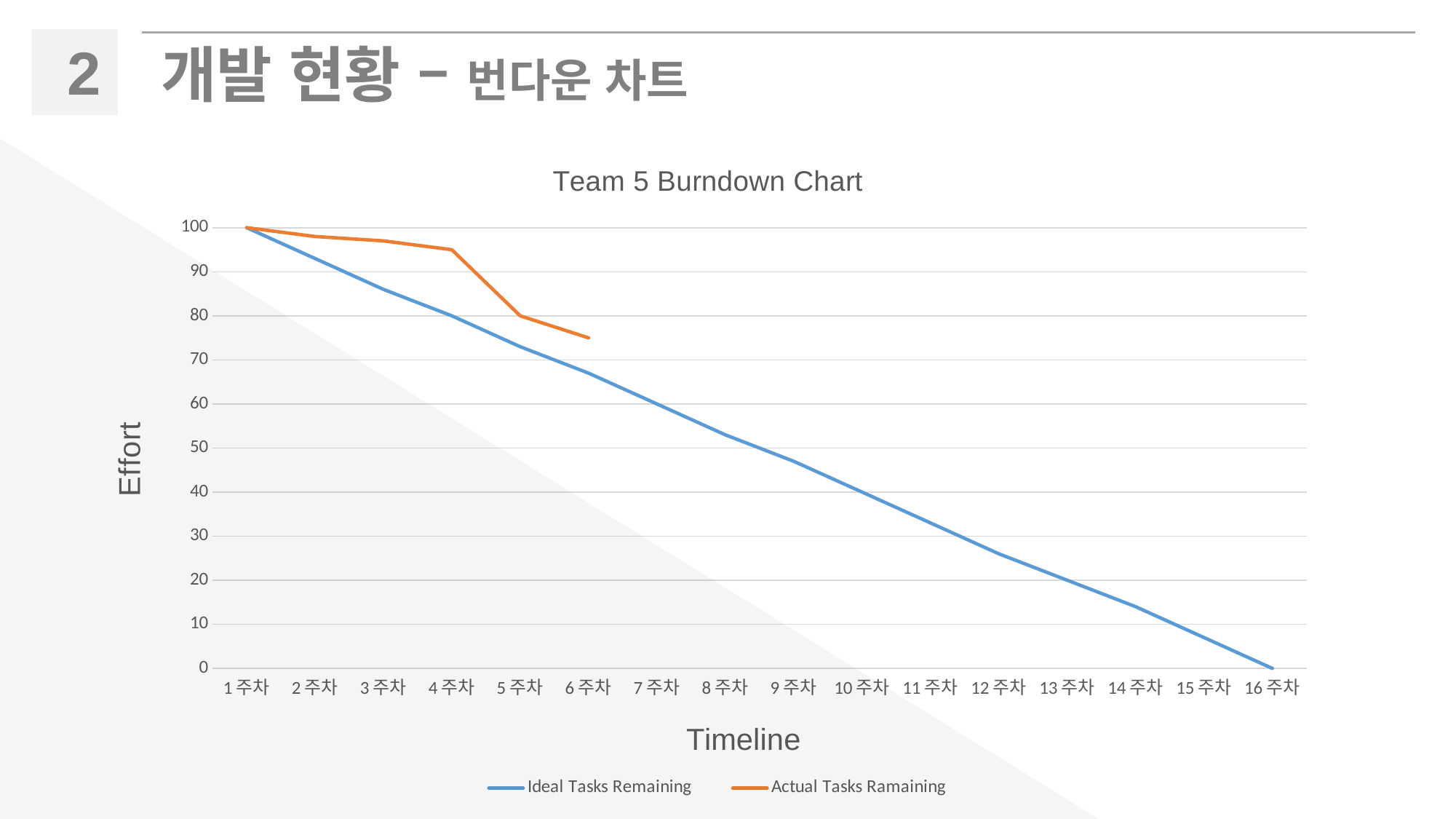

2

개발 현황 – 번다운 차트

### Chart: Team 5 Burndown Chart

| Category | Ideal Tasks Remaining | Actual Tasks Ramaining |
|---|---|---|
| 1주차 | 100.0 | 100.0 |
| 2주차 | 93.0 | 98.0 |
| 3주차 | 86.0 | 97.0 |
| 4주차 | 80.0 | 95.0 |
| 5주차 | 73.0 | 80.0 |
| 6주차 | 67.0 | 75.0 |
| 7주차 | 60.0 | None |
| 8주차 | 53.0 | None |
| 9주차 | 47.0 | None |
| 10주차 | 40.0 | None |
| 11주차 | 33.0 | None |
| 12주차 | 26.0 | None |
| 13주차 | 20.0 | None |
| 14주차 | 14.0 | None |
| 15주차 | 7.0 | None |
| 16주차 | 0.0 | None |